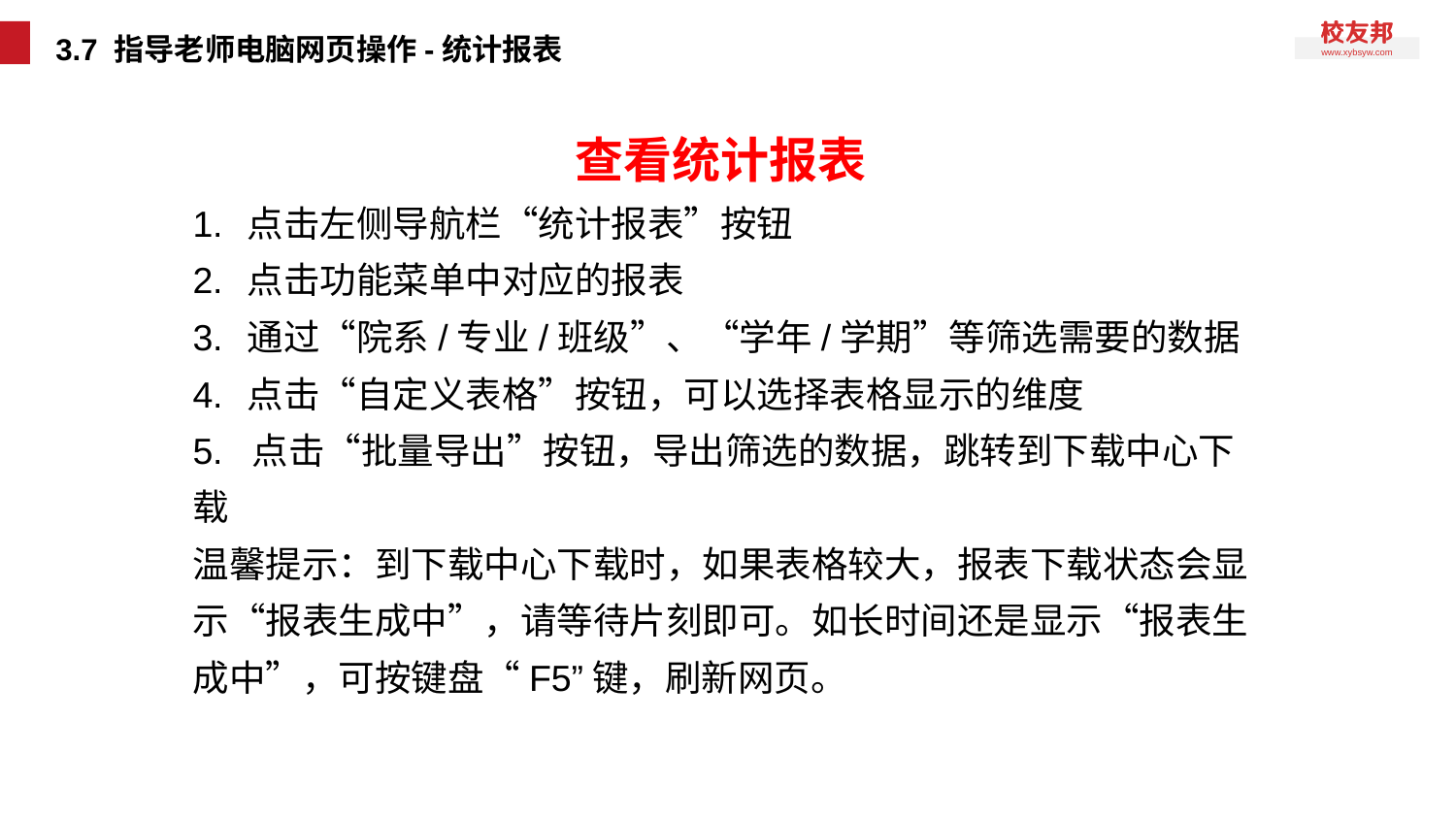

# 3.7 指导老师电脑网页操作-统计报表
查看统计报表
点击左侧导航栏“统计报表”按钮
点击功能菜单中对应的报表
通过“院系/专业/班级”、“学年/学期”等筛选需要的数据
点击“自定义表格”按钮，可以选择表格显示的维度
5.  点击“批量导出”按钮，导出筛选的数据，跳转到下载中心下载
温馨提示：到下载中心下载时，如果表格较大，报表下载状态会显示“报表生成中”，请等待片刻即可。如长时间还是显示“报表生成中”，可按键盘“F5”键，刷新网页。